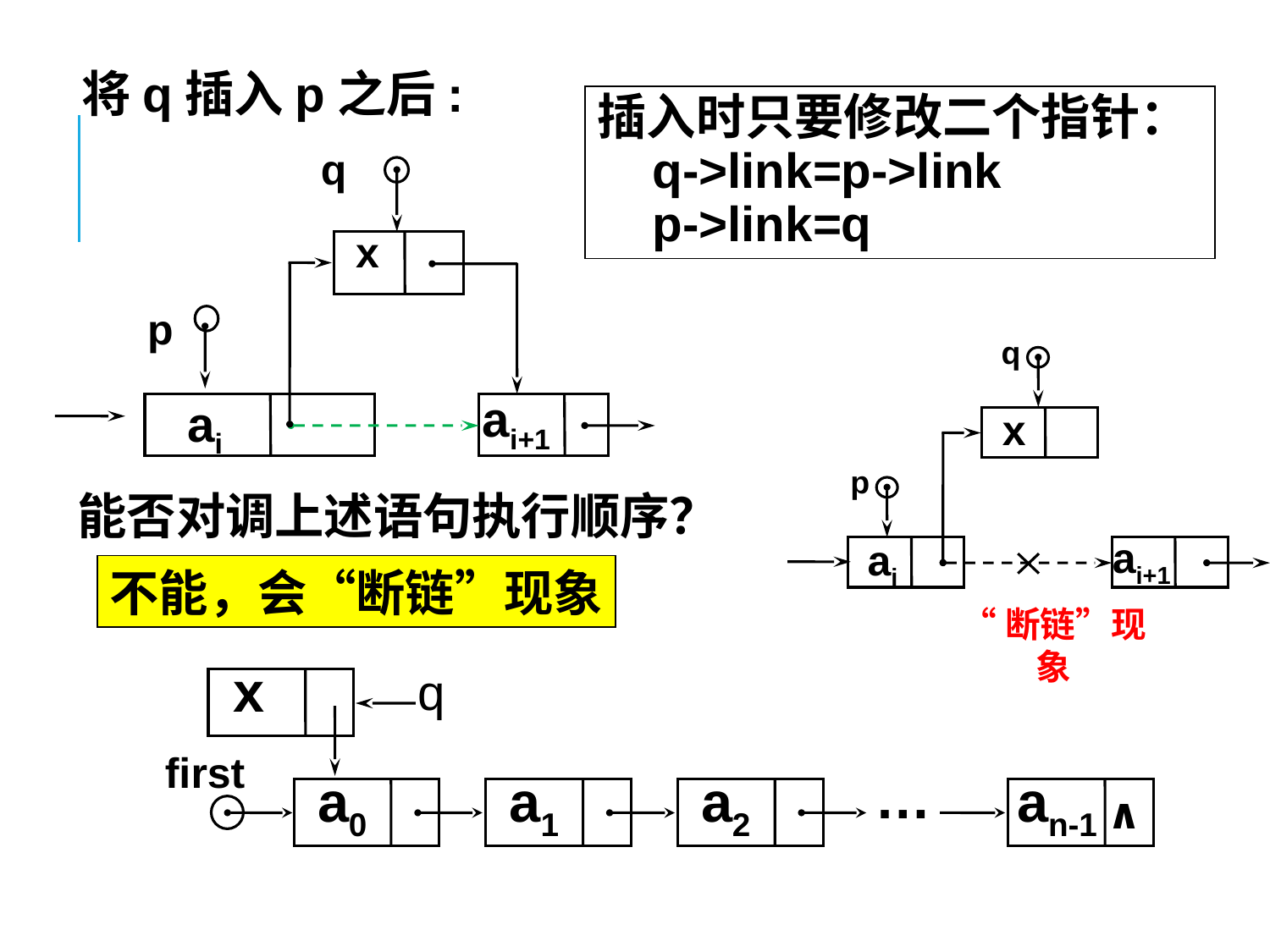

将q插入p之后:
插入时只要修改二个指针：
    q->link=p->link
    p->link=q
q

x

p

q

ai+1
ai

x

p

能否对调上述语句执行顺序？

ai+1
ai

不能，会“断链”现象

“断链”现象
x

q

first

…
a0
a1
a2
an-1

∧